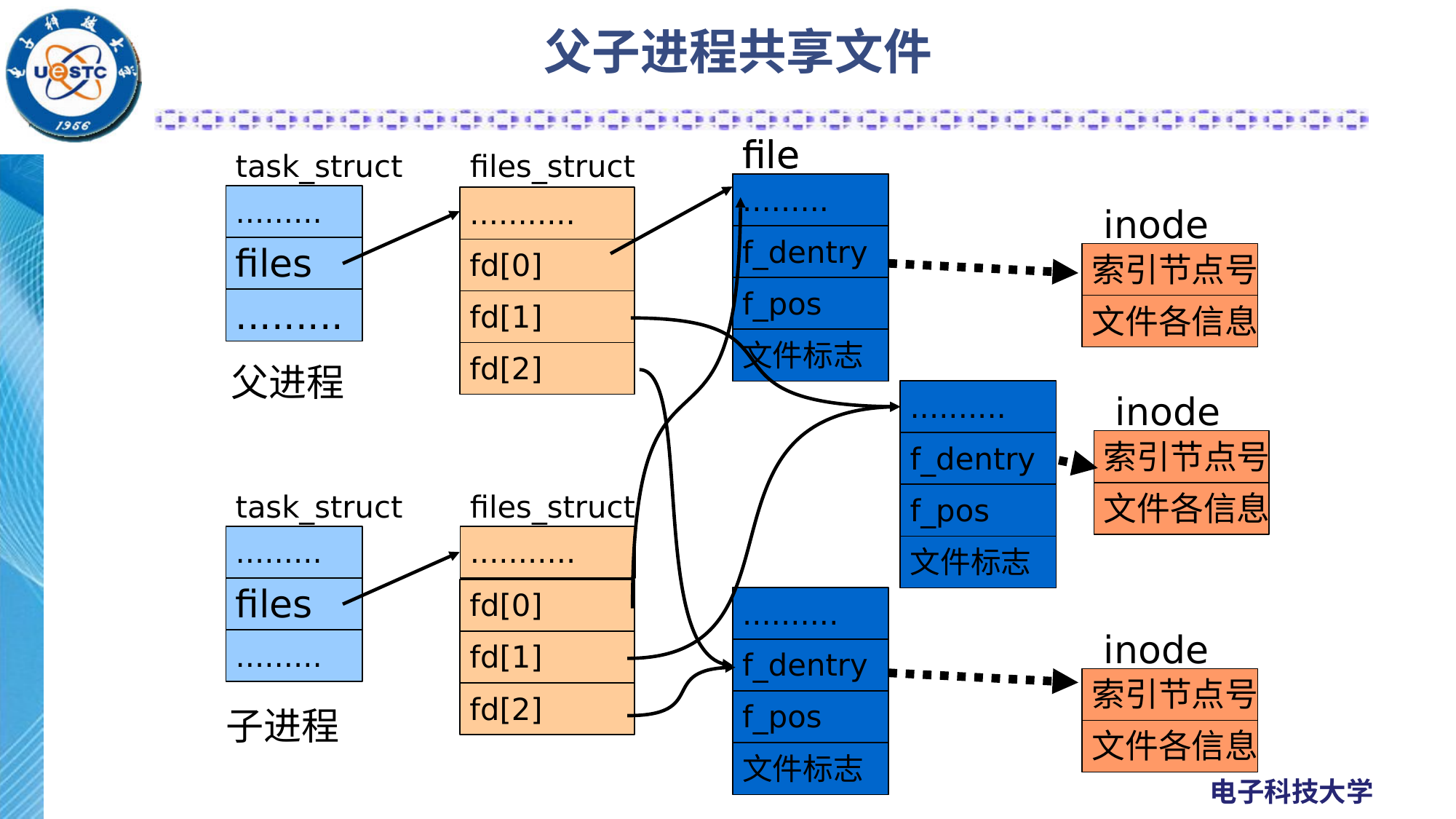

# 父子进程共享文件
file
file
task_struct
files_struct

.........
.........

...........
inode

f_dentry
f_dentry
files
fd[0]
索引节点号

f_pos
f_pos
.........
fd[1]
文件各信息
文件标志
文件标志
fd[2]
父进程
..........
inode
索引节点号
f_dentry

文件各信息
f_pos
task_struct
files_struct
.........
...........
文件标志

files
fd[0]
..........
.........
inode
fd[1]
f_dentry
索引节点号

fd[2]
f_pos
子进程
文件各信息
文件标志